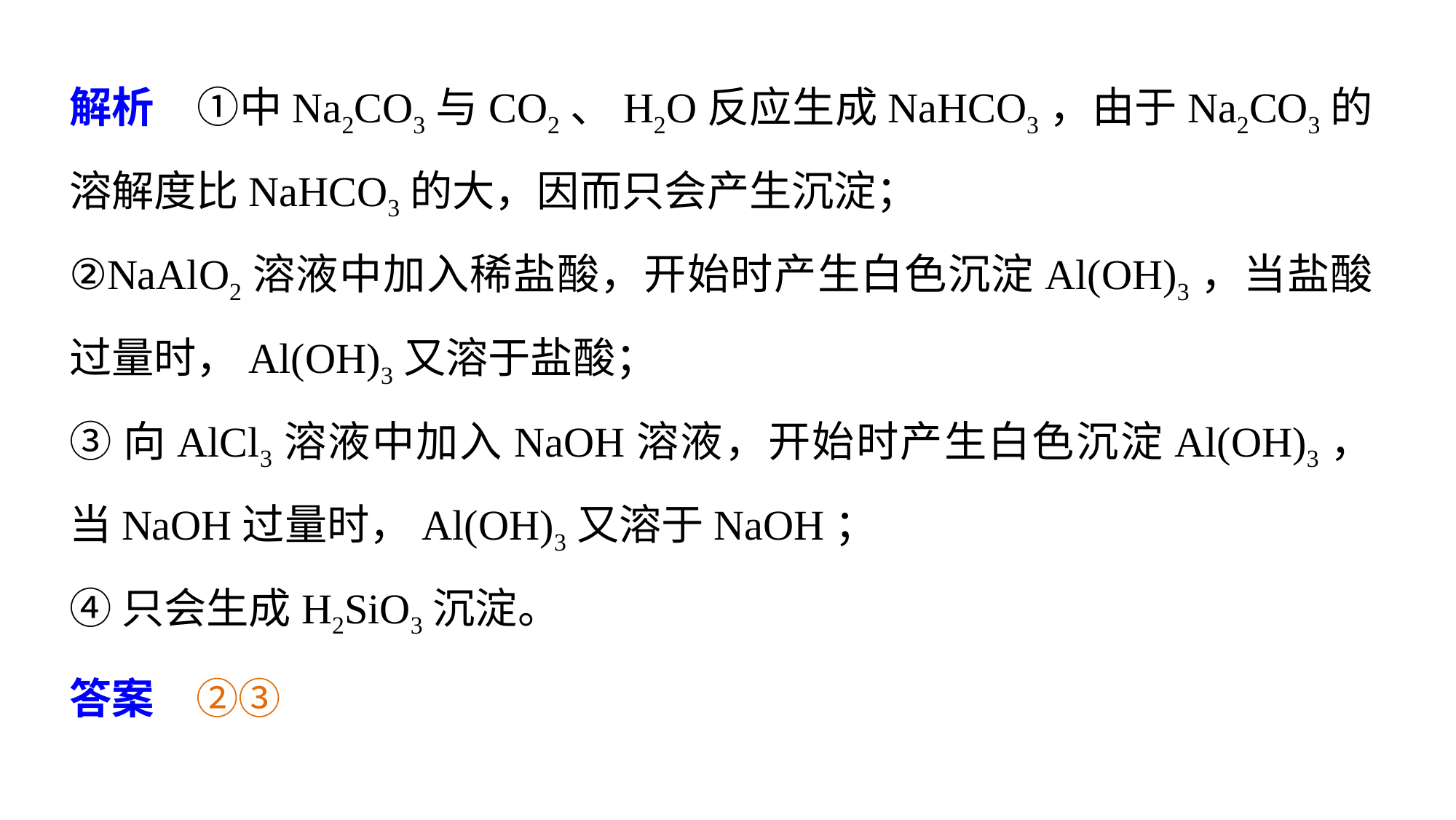

解析　①中Na2CO3与CO2、H2O反应生成NaHCO3，由于Na2CO3的溶解度比NaHCO3的大，因而只会产生沉淀；
②NaAlO2溶液中加入稀盐酸，开始时产生白色沉淀Al(OH)3，当盐酸过量时，Al(OH)3又溶于盐酸；
③向AlCl3溶液中加入NaOH溶液，开始时产生白色沉淀Al(OH)3，当NaOH过量时，Al(OH)3又溶于NaOH；
④只会生成H2SiO3沉淀。
答案　②③